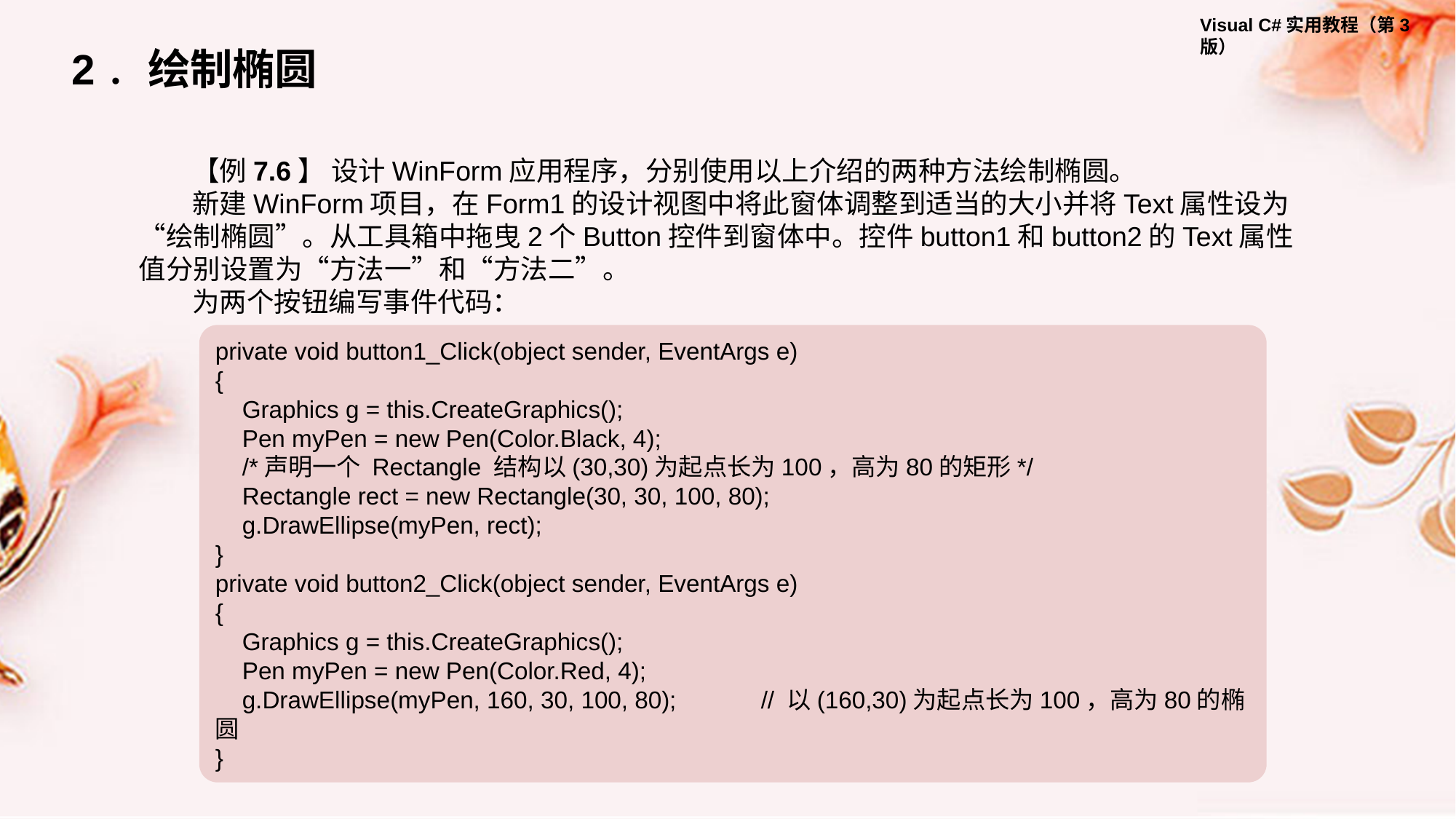

2．绘制椭圆
【例7.6】 设计WinForm应用程序，分别使用以上介绍的两种方法绘制椭圆。
新建WinForm项目，在Form1的设计视图中将此窗体调整到适当的大小并将Text属性设为“绘制椭圆”。从工具箱中拖曳2个Button控件到窗体中。控件button1和button2的Text属性值分别设置为“方法一”和“方法二”。
为两个按钮编写事件代码：
private void button1_Click(object sender, EventArgs e)
{
    Graphics g = this.CreateGraphics();
    Pen myPen = new Pen(Color.Black, 4);
    /*声明一个 Rectangle 结构以(30,30)为起点长为100，高为80的矩形*/
    Rectangle rect = new Rectangle(30, 30, 100, 80);
    g.DrawEllipse(myPen, rect);
}
private void button2_Click(object sender, EventArgs e)
{
    Graphics g = this.CreateGraphics();
    Pen myPen = new Pen(Color.Red, 4);
    g.DrawEllipse(myPen, 160, 30, 100, 80); 	// 以(160,30)为起点长为100，高为80的椭圆
}